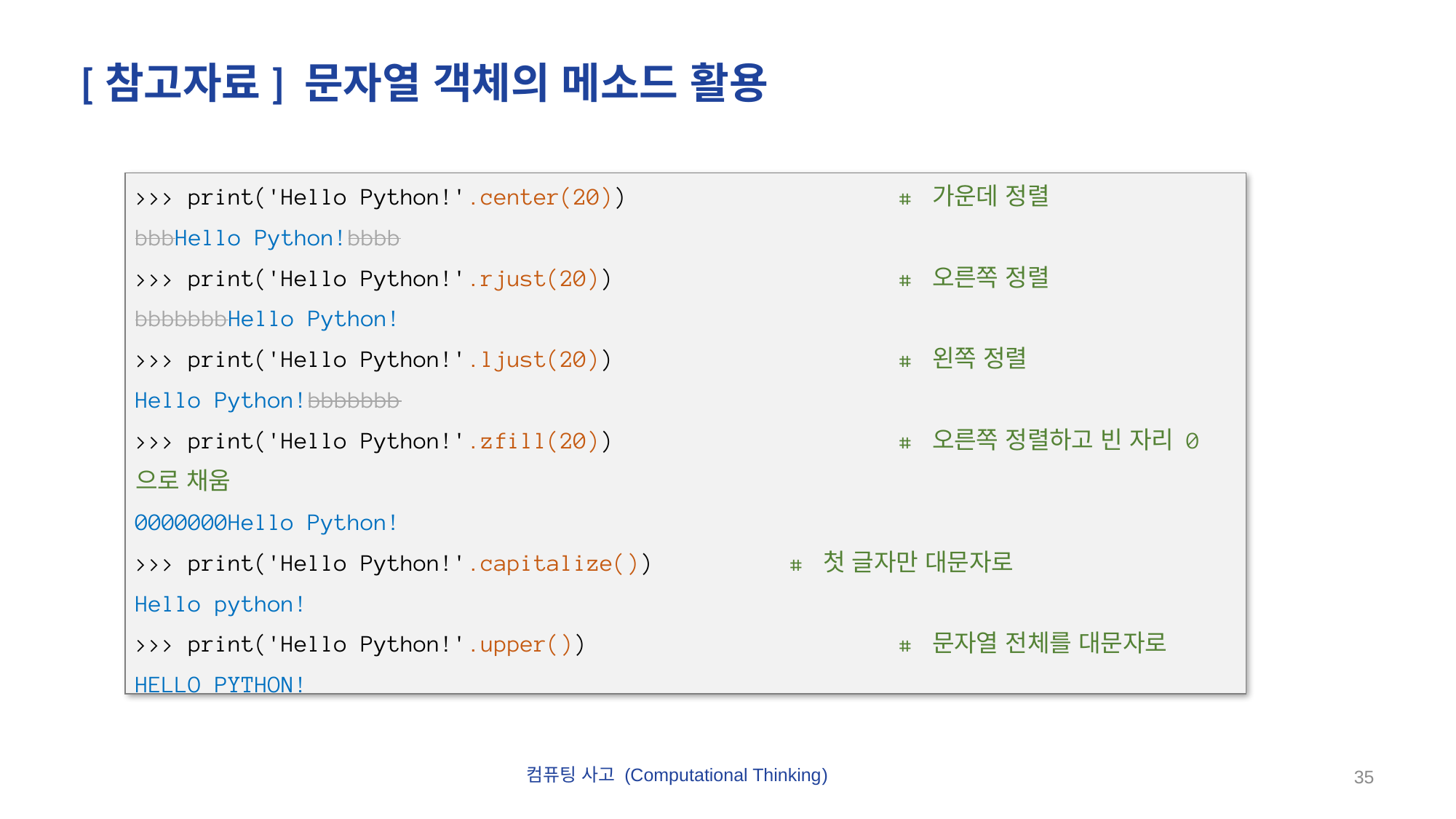

# [참고자료] 문자열 객체의 메소드 활용
>>> print('Hello Python!'.center(20))			# 가운데 정렬
bbbHello Python!bbbb
>>> print('Hello Python!'.rjust(20))			# 오른쪽 정렬
bbbbbbbHello Python!
>>> print('Hello Python!'.ljust(20))			# 왼쪽 정렬
Hello Python!bbbbbbb
>>> print('Hello Python!'.zfill(20))		 	# 오른쪽 정렬하고 빈 자리 0으로 채움
0000000Hello Python!
>>> print('Hello Python!'.capitalize())		# 첫 글자만 대문자로
Hello python!
>>> print('Hello Python!'.upper())			# 문자열 전체를 대문자로
HELLO PYTHON!